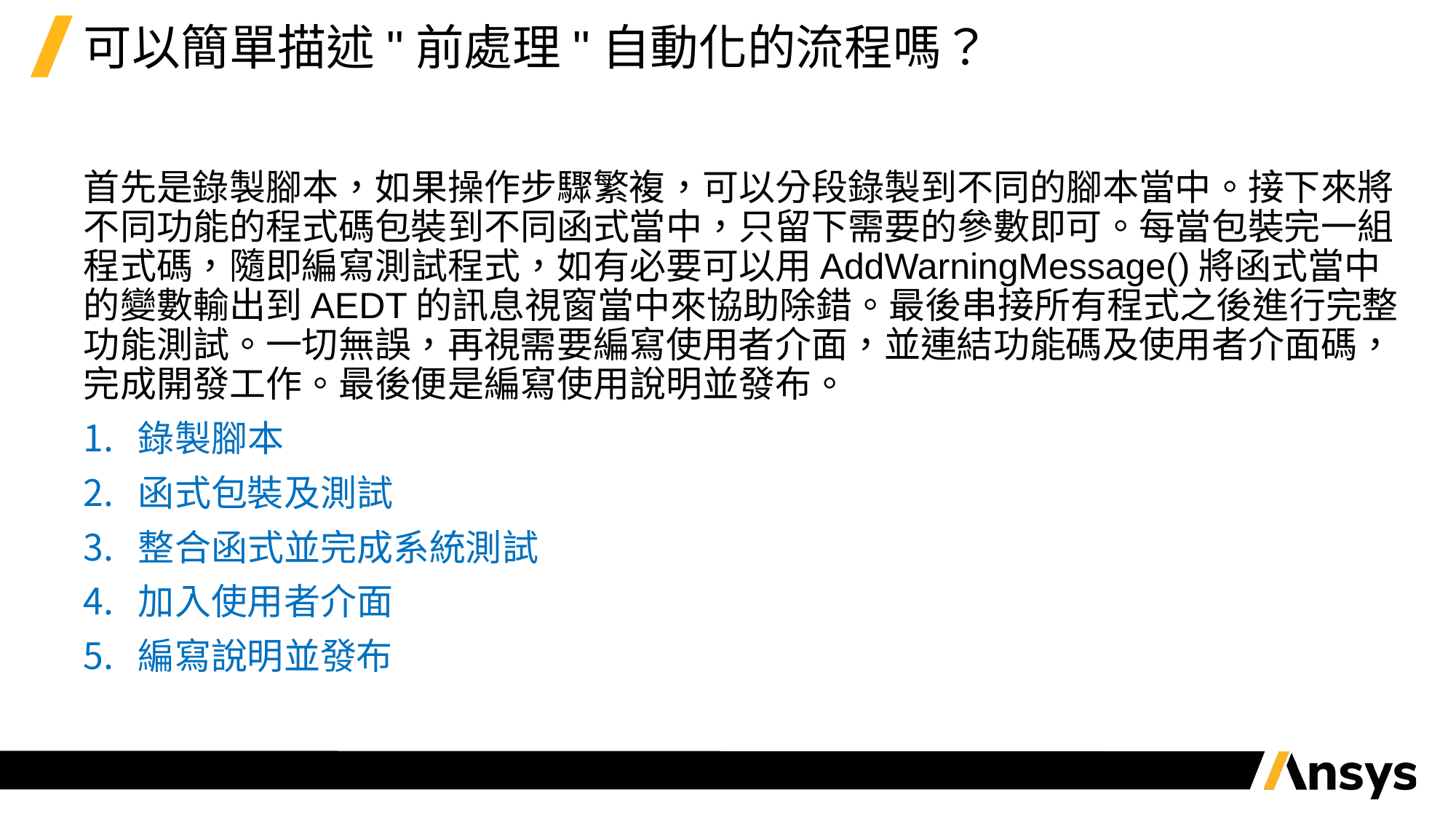

# 可以簡單描述"前處理"自動化的流程嗎？
首先是錄製腳本，如果操作步驟繁複，可以分段錄製到不同的腳本當中。接下來將不同功能的程式碼包裝到不同函式當中，只留下需要的參數即可。每當包裝完一組程式碼，隨即編寫測試程式，如有必要可以用AddWarningMessage()將函式當中的變數輸出到AEDT的訊息視窗當中來協助除錯。最後串接所有程式之後進行完整功能測試。一切無誤，再視需要編寫使用者介面，並連結功能碼及使用者介面碼，完成開發工作。最後便是編寫使用說明並發布。
錄製腳本
函式包裝及測試
整合函式並完成系統測試
加入使用者介面
編寫說明並發布